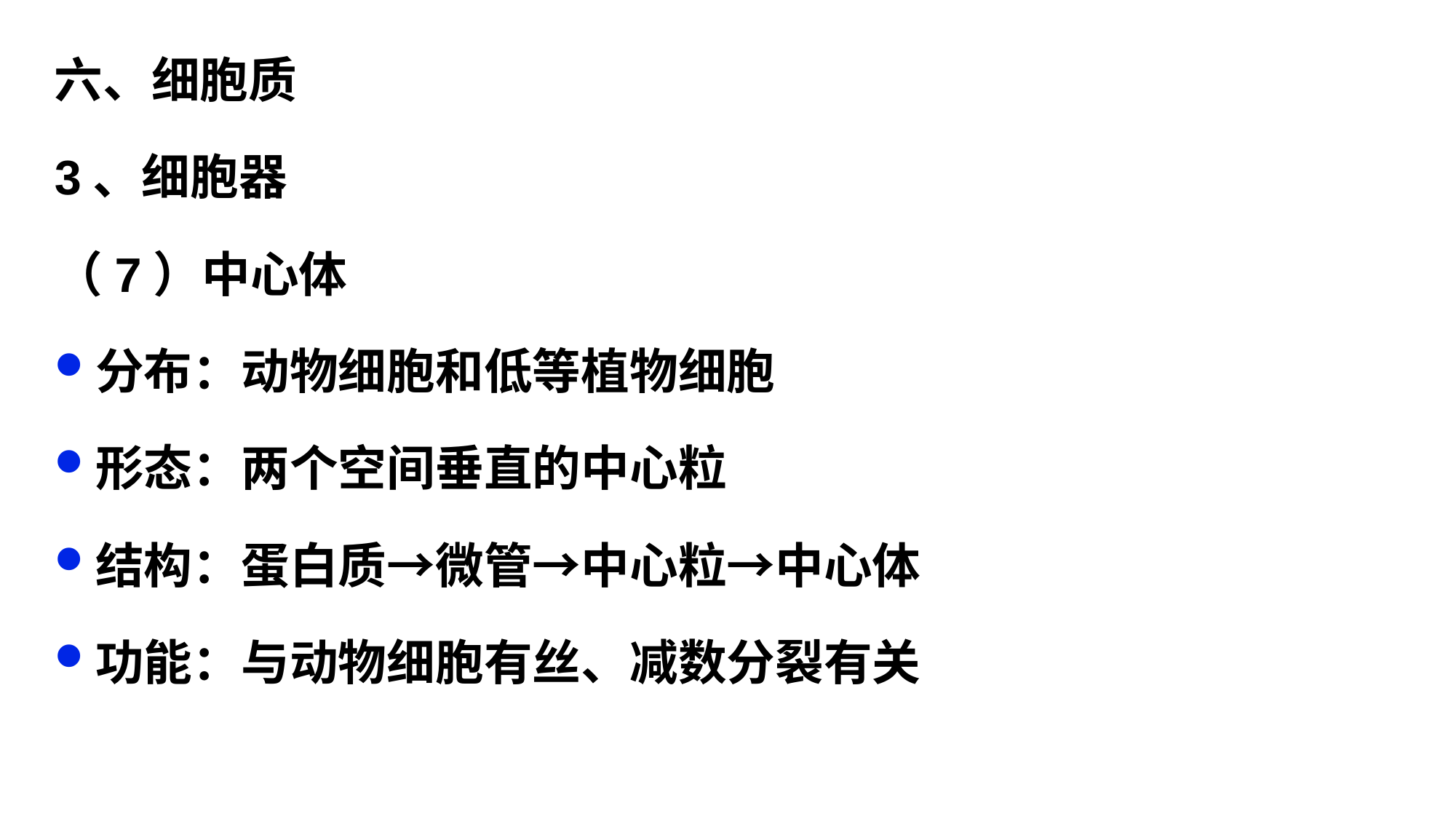

六、细胞质
3、细胞器
（7）中心体
分布：动物细胞和低等植物细胞
形态：两个空间垂直的中心粒
结构：蛋白质→微管→中心粒→中心体
功能：与动物细胞有丝、减数分裂有关